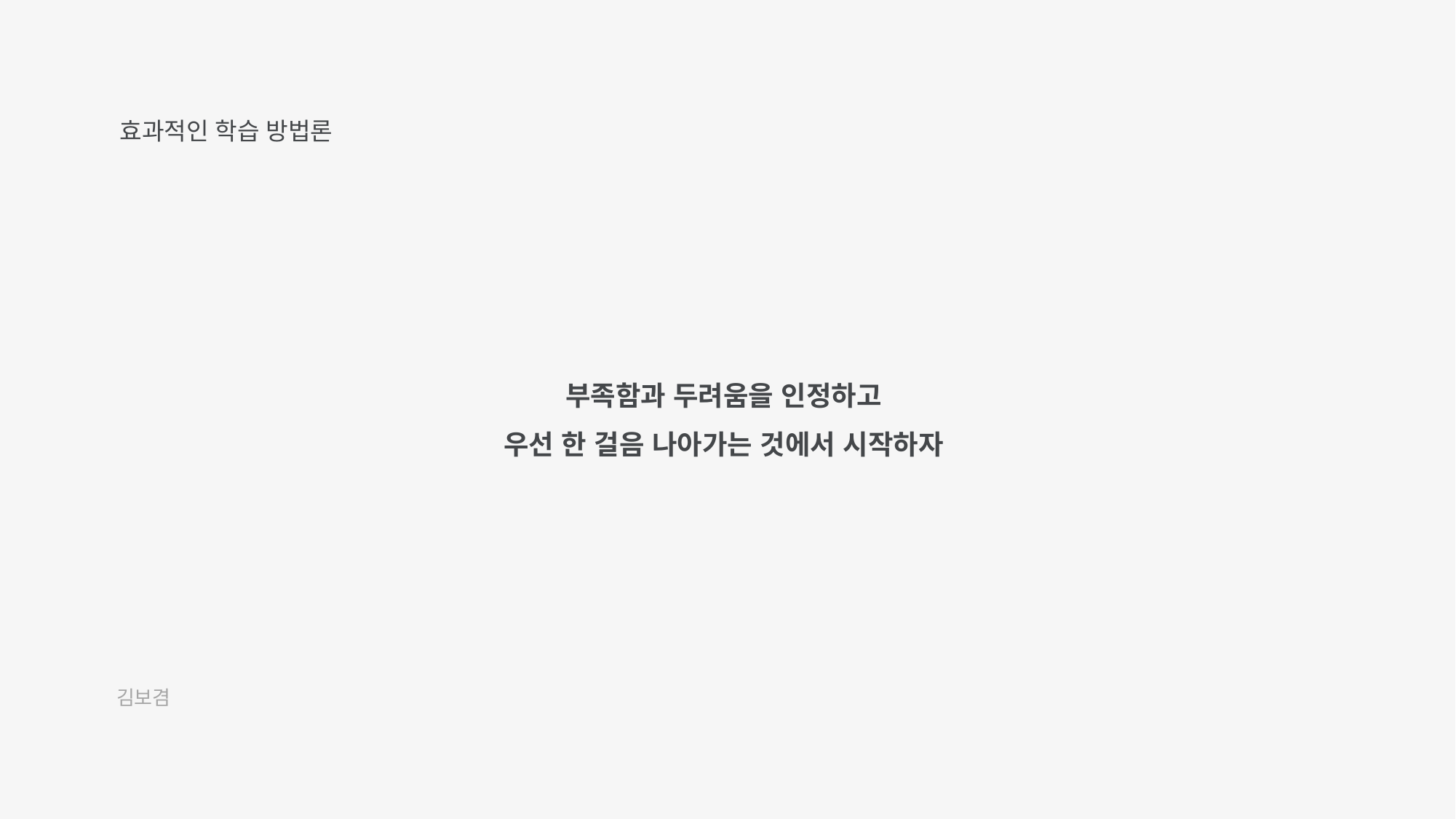

효과적인 학습 방법론
부족함과 두려움을 인정하고
우선 한 걸음 나아가는 것에서 시작하자
김보겸